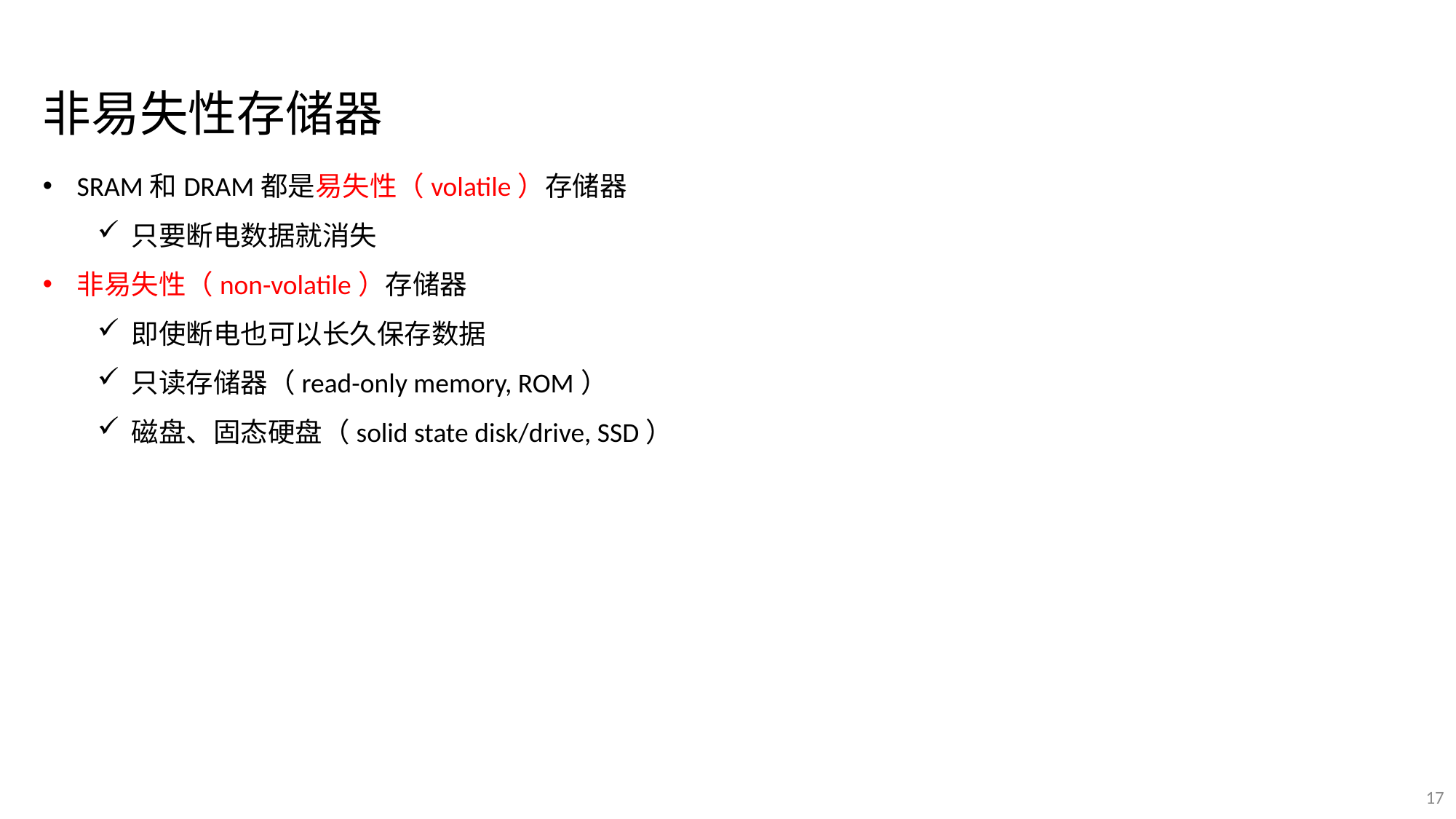

非易失性存储器
SRAM和DRAM都是易失性（volatile）存储器
只要断电数据就消失
非易失性（non-volatile）存储器
即使断电也可以长久保存数据
只读存储器（read-only memory, ROM）
磁盘、固态硬盘（solid state disk/drive, SSD）
17